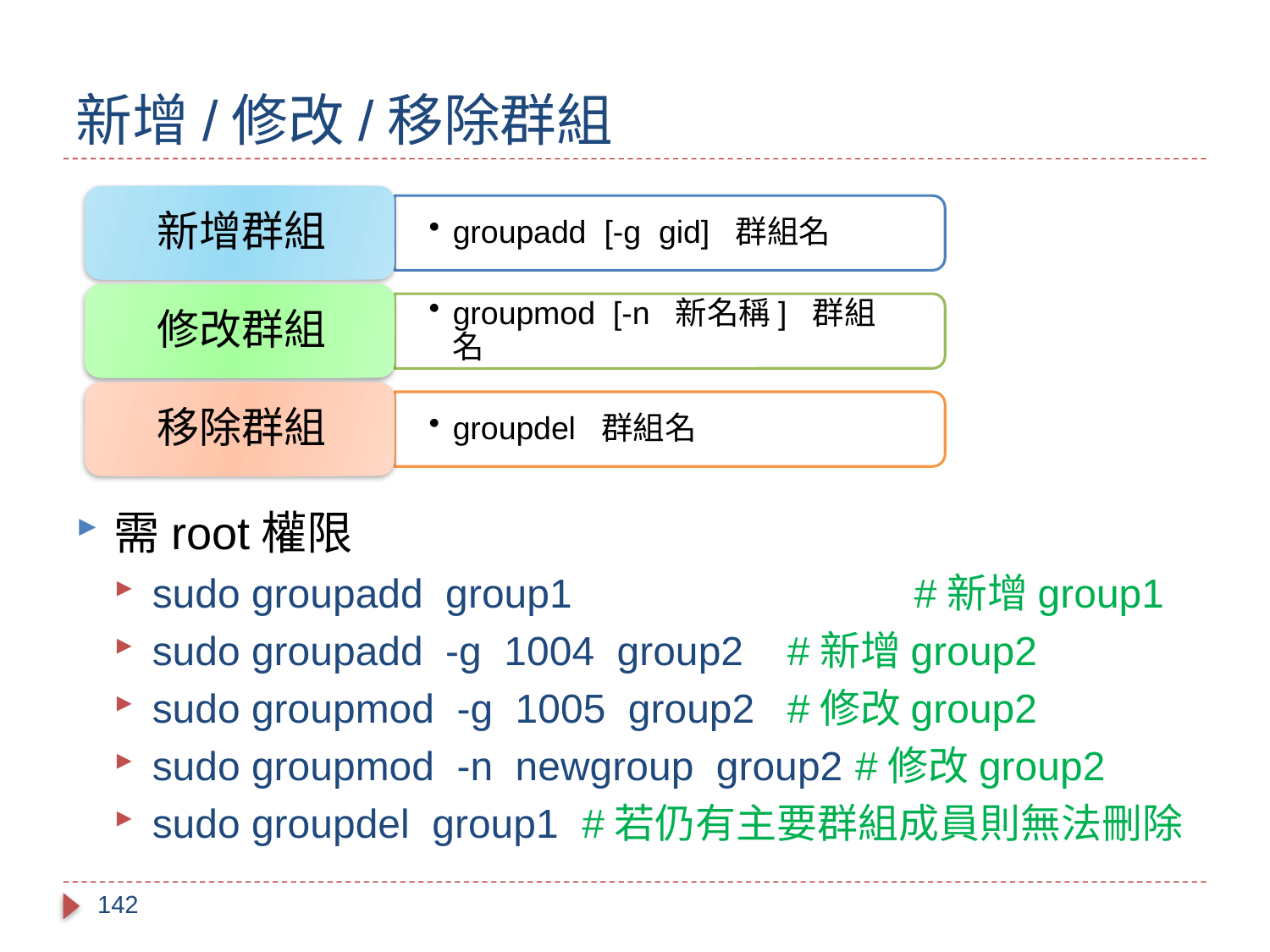

# 新增/修改/移除群組

需root權限
sudo groupadd  group1 			#新增group1
sudo groupadd  -g  1004  group2	#新增group2
sudo groupmod  -g  1005  group2	#修改group2
sudo groupmod  -n  newgroup  group2 #修改group2
sudo groupdel  group1  #若仍有主要群組成員則無法刪除

groupadd  [-g  gid]  群組名
新增群組
groupmod  [-n  新名稱]  群組名
修改群組
groupdel  群組名
移除群組
142